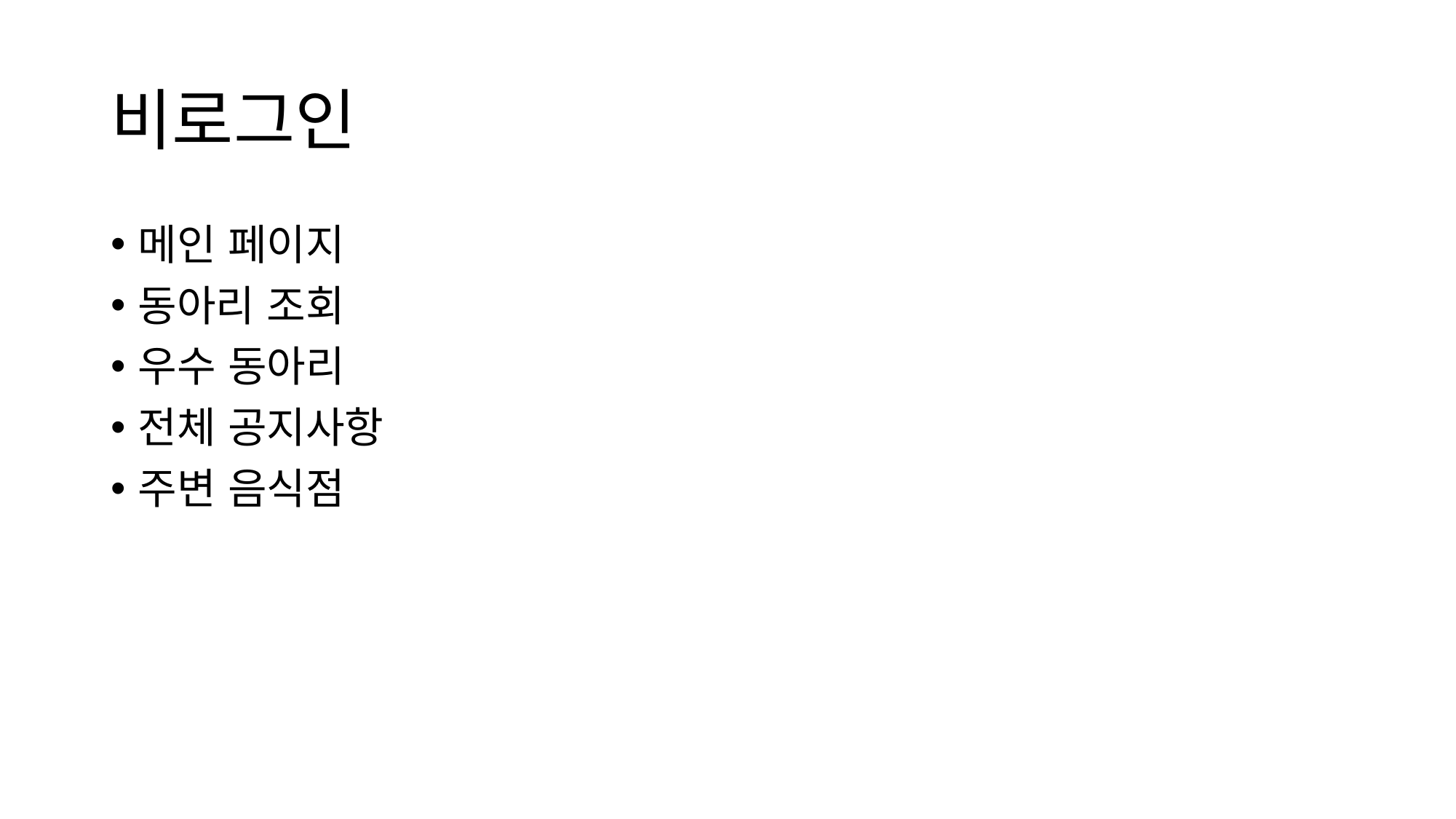

# 비로그인
메인 페이지
동아리 조회
우수 동아리
전체 공지사항
주변 음식점